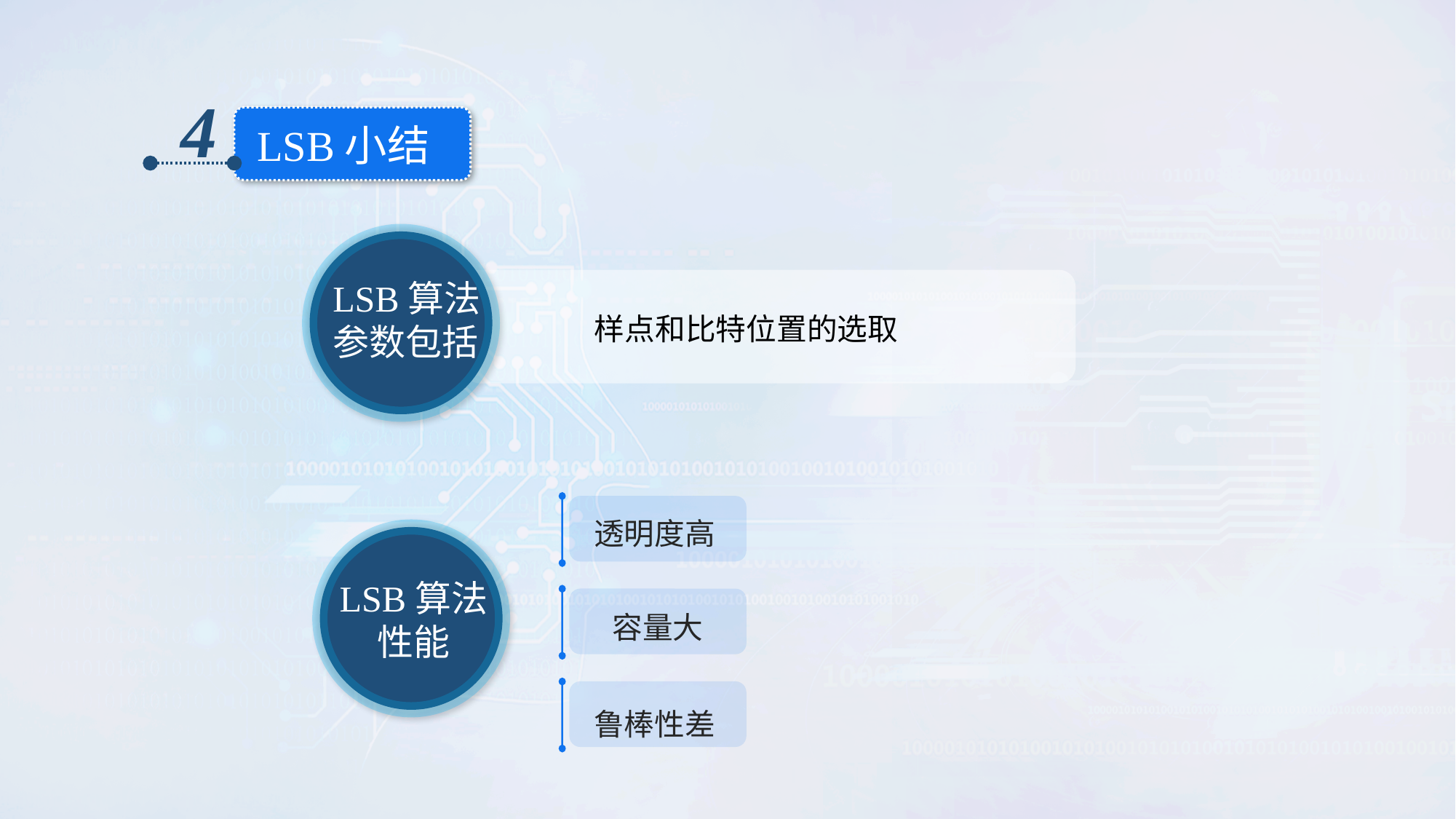

4

LSB小结

LSB算法参数包括

样点和比特位置的选取
透明度高

LSB算法性能

容量大

鲁棒性差